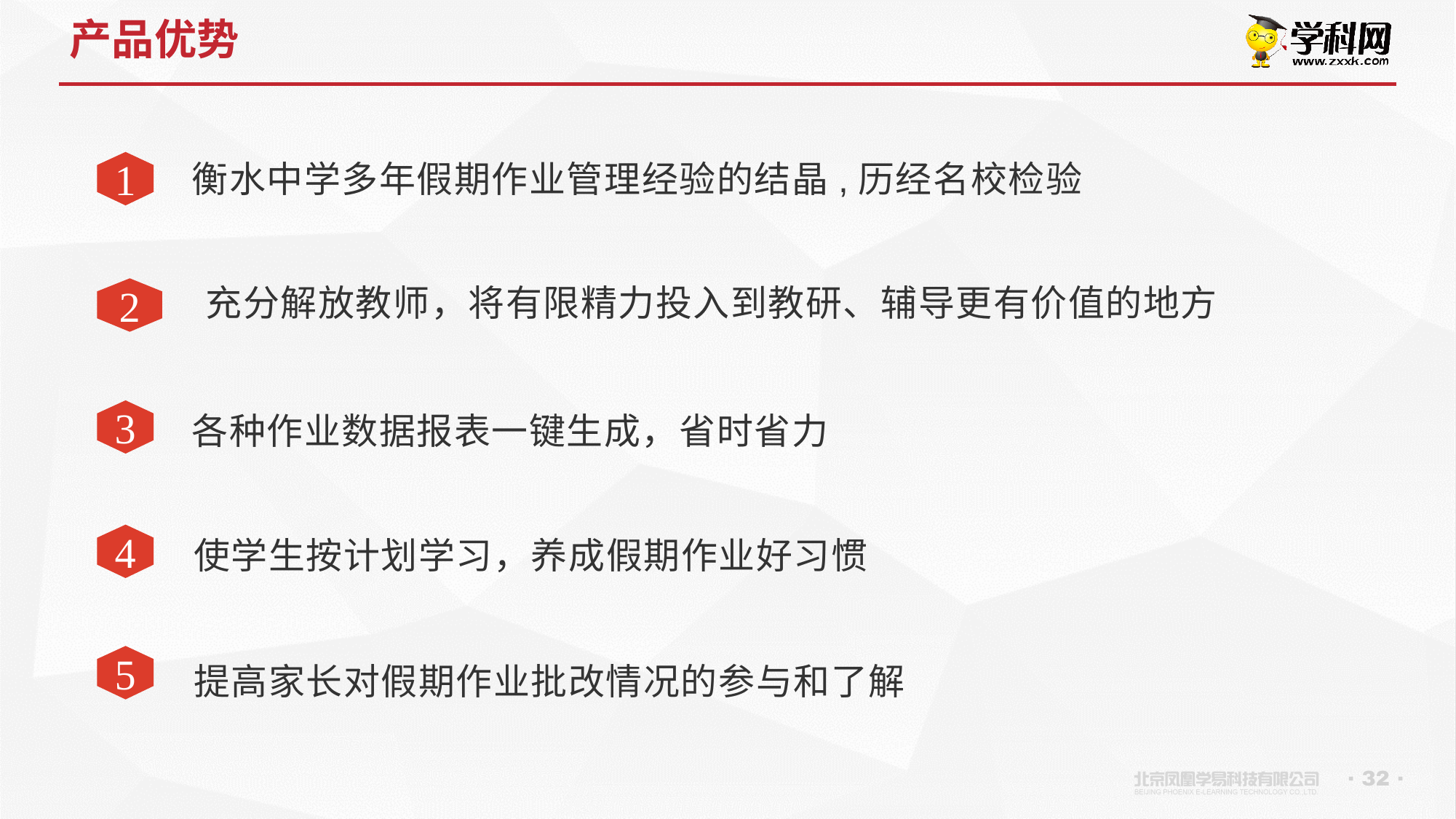

# 产品优势
衡水中学多年假期作业管理经验的结晶,历经名校检验
1
充分解放教师，将有限精力投入到教研、辅导更有价值的地方
2
3
各种作业数据报表一键生成，省时省力
4
使学生按计划学习，养成假期作业好习惯
5
提高家长对假期作业批改情况的参与和了解